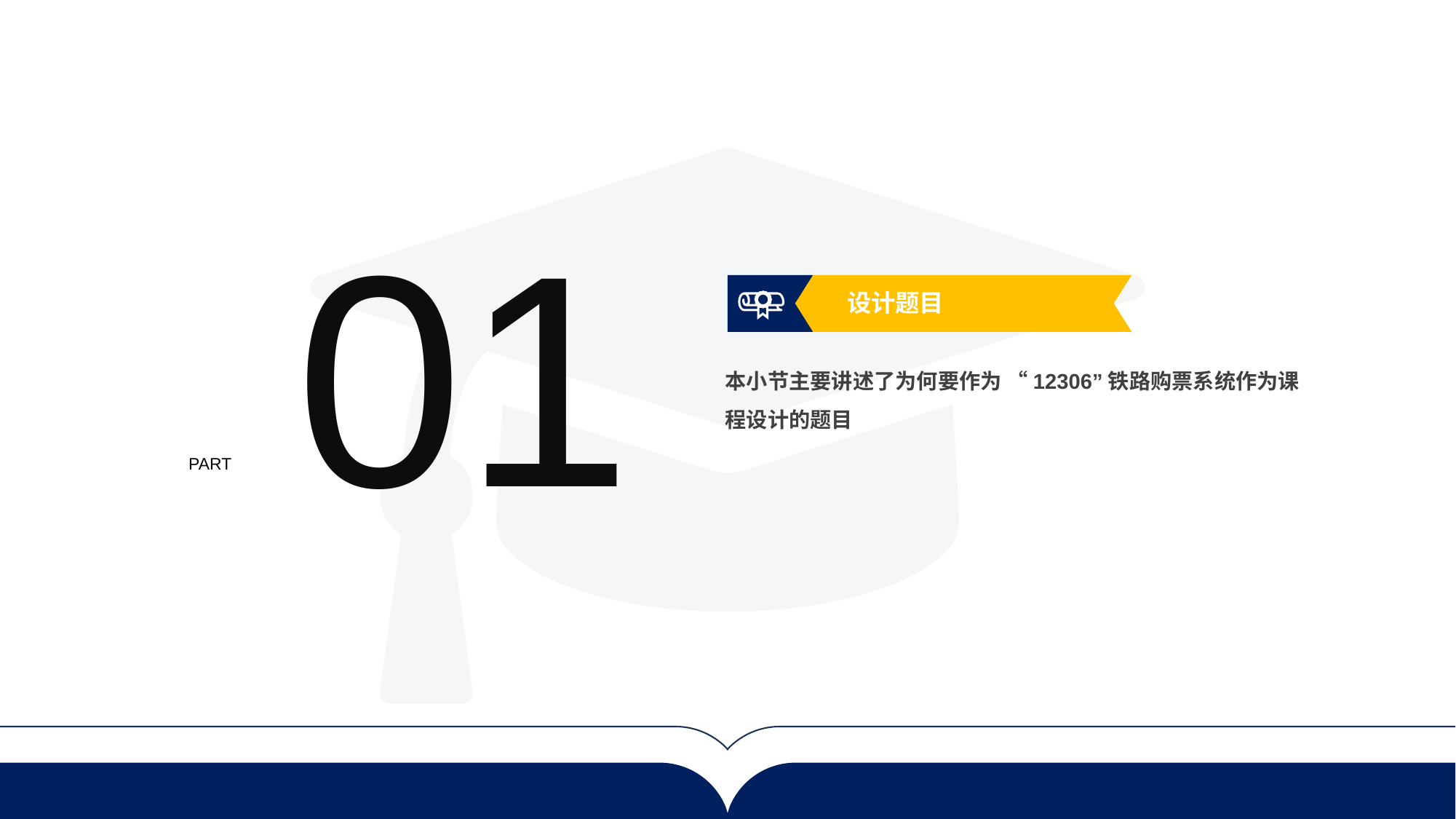

01

设计题目

本小节主要讲述了为何要作为 “12306”铁路购票系统作为课程设计的题目
PART